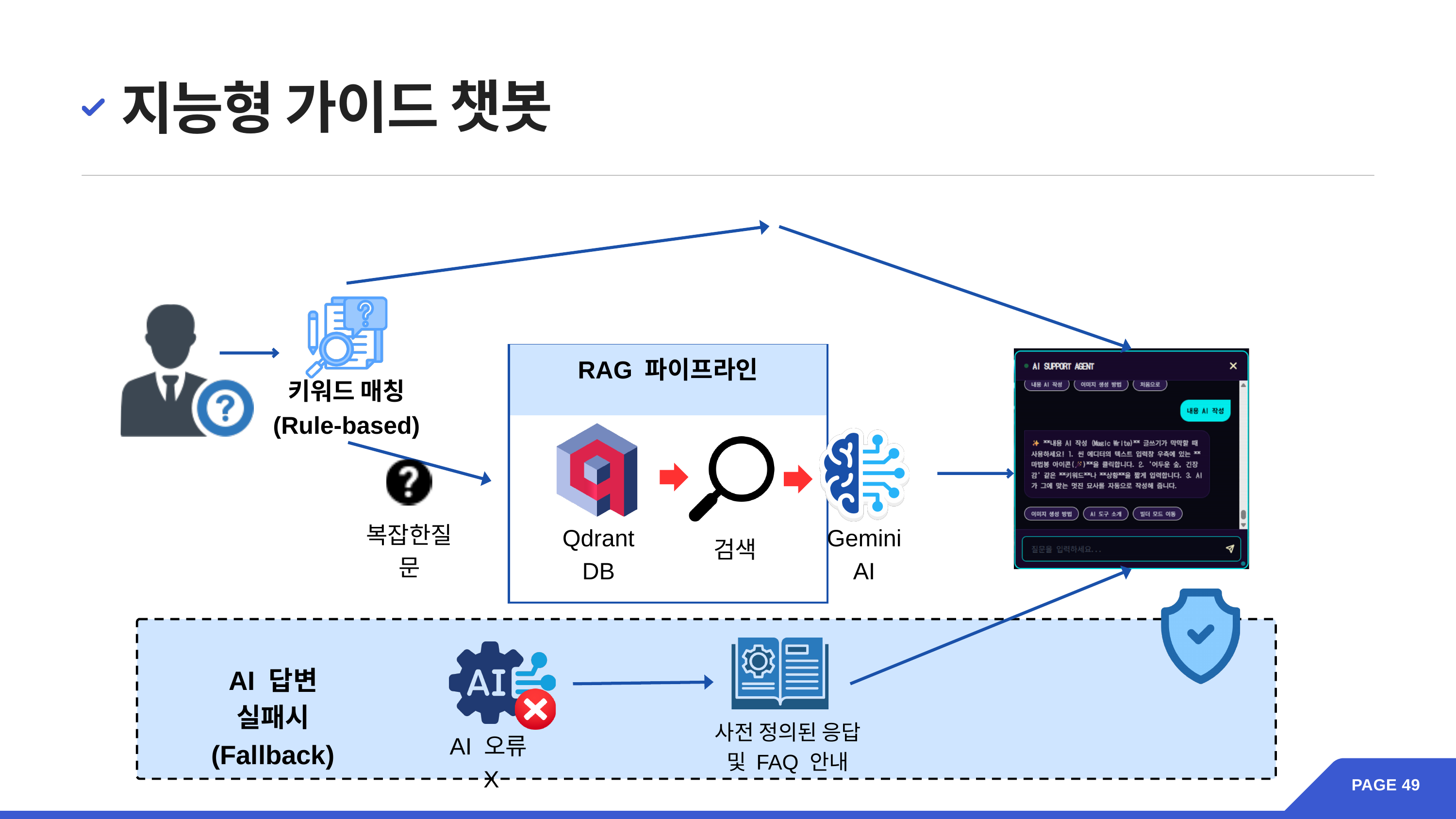

지능형 가이드 챗봇

| RAG 파이프라인 |
| --- |
|  |

키워드 매칭
(Rule-based)

복잡한질문
Qdrant
DB
Gemini
AI
검색

AI 답변 실패시
(Fallback)

사전 정의된 응답
및 FAQ 안내
AI 오류X

PAGE 49